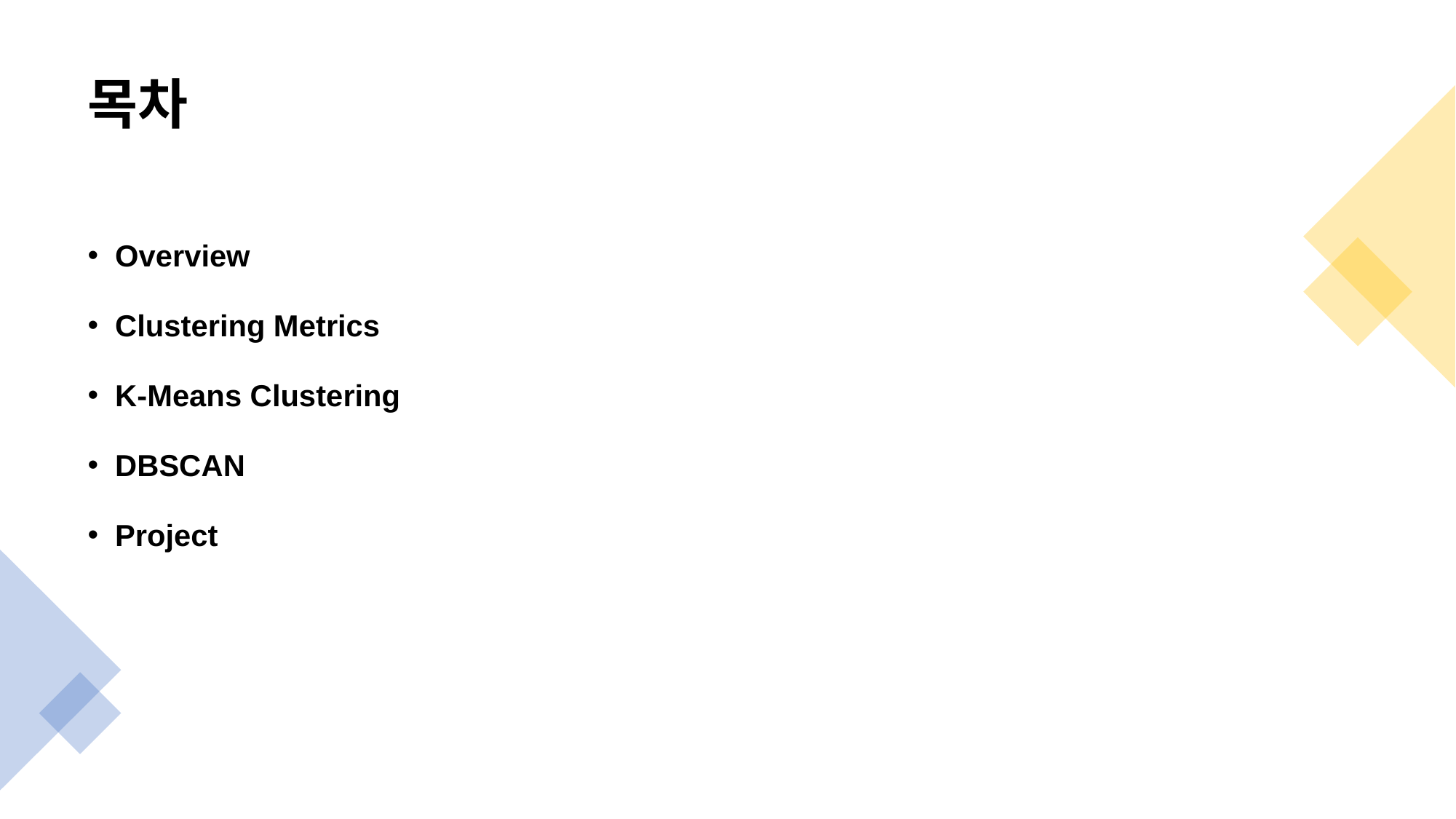

# 목차

Overview
Clustering Metrics
K-Means Clustering
DBSCAN
Project